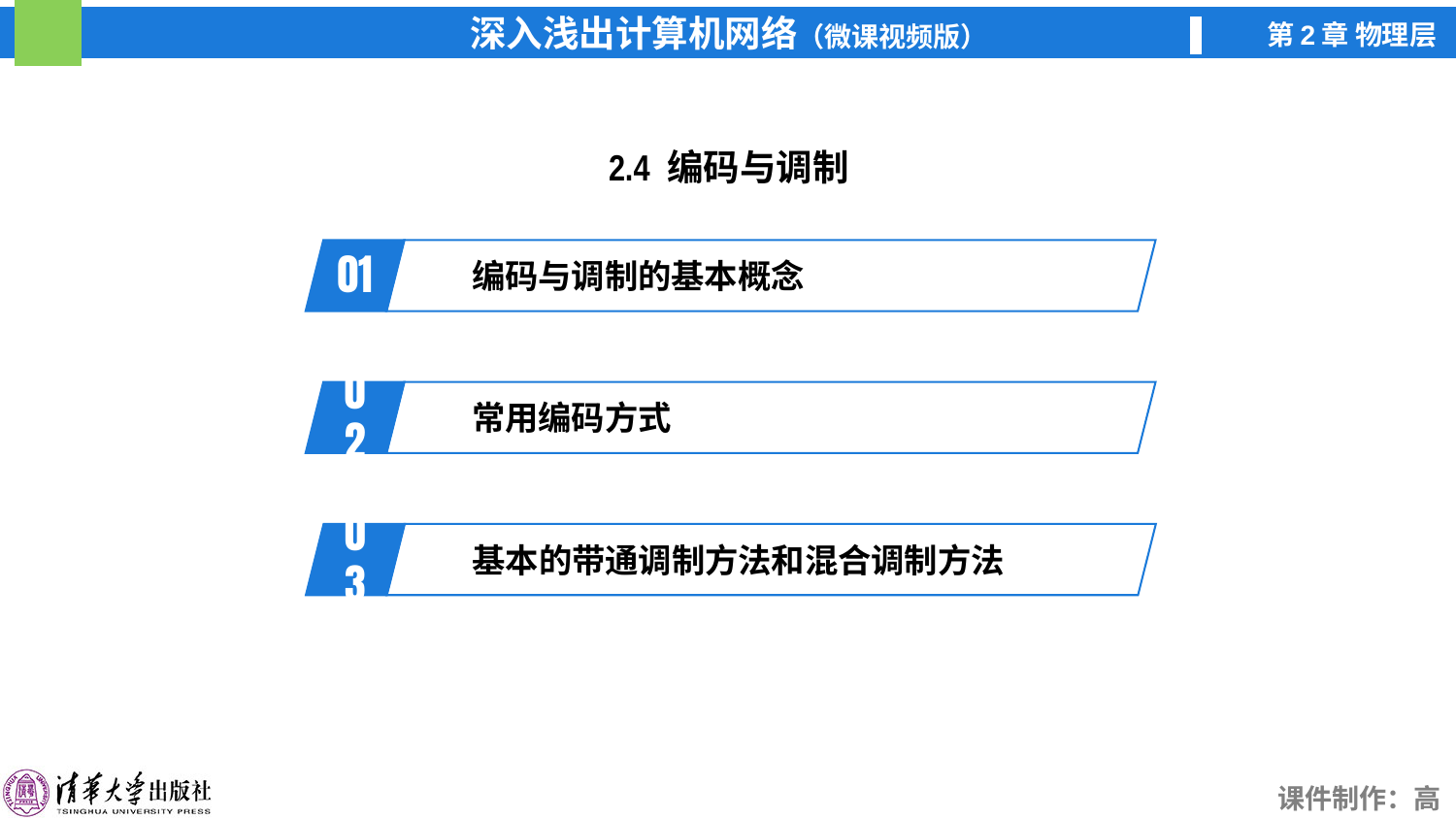

2.4 编码与调制
01
编码与调制的基本概念
02
常用编码方式
03
基本的带通调制方法和混合调制方法